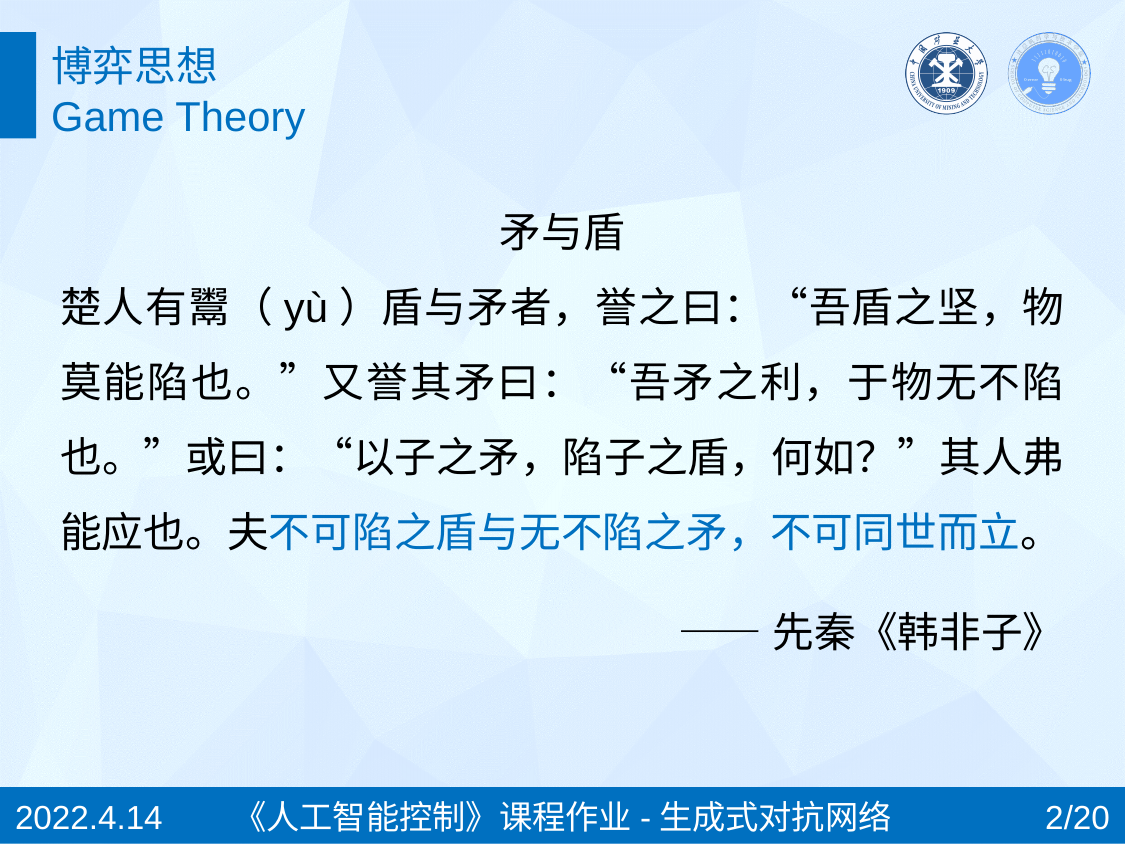

博弈思想
Game Theory
矛与盾
楚人有鬻（yù）盾与矛者，誉之曰：“吾盾之坚，物莫能陷也。”又誉其矛曰：“吾矛之利，于物无不陷也。”或曰：“以子之矛，陷子之盾，何如？”其人弗能应也。夫不可陷之盾与无不陷之矛，不可同世而立。
——先秦《韩非子》
2022.4.14
2/20
《人工智能控制》课程作业-生成式对抗网络